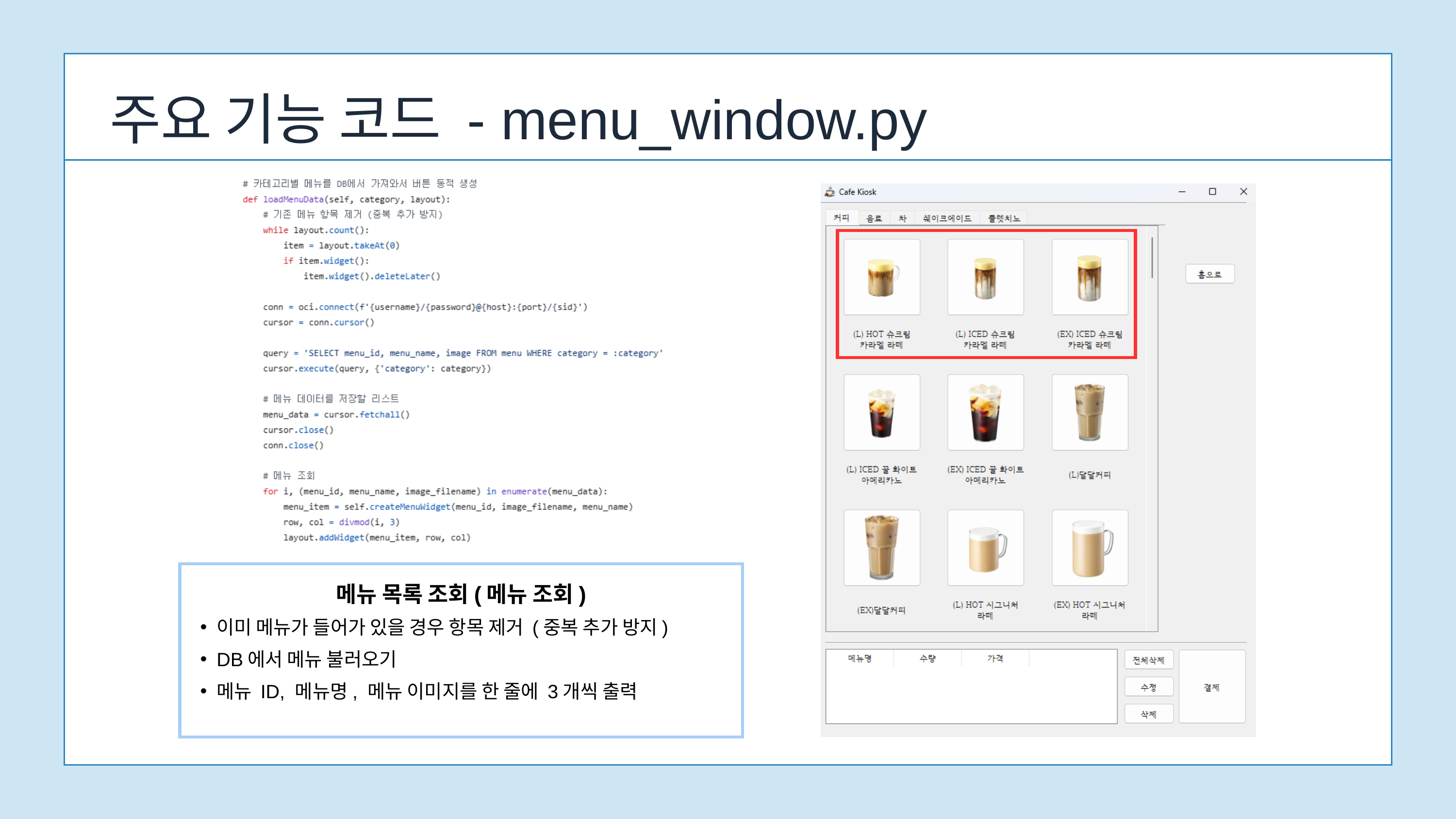

주요 기능 코드 - menu_window.py

메뉴 목록 조회(메뉴 조회)
이미 메뉴가 들어가 있을 경우 항목 제거 (중복 추가 방지)
DB에서 메뉴 불러오기
메뉴 ID, 메뉴명, 메뉴 이미지를 한 줄에 3개씩 출력